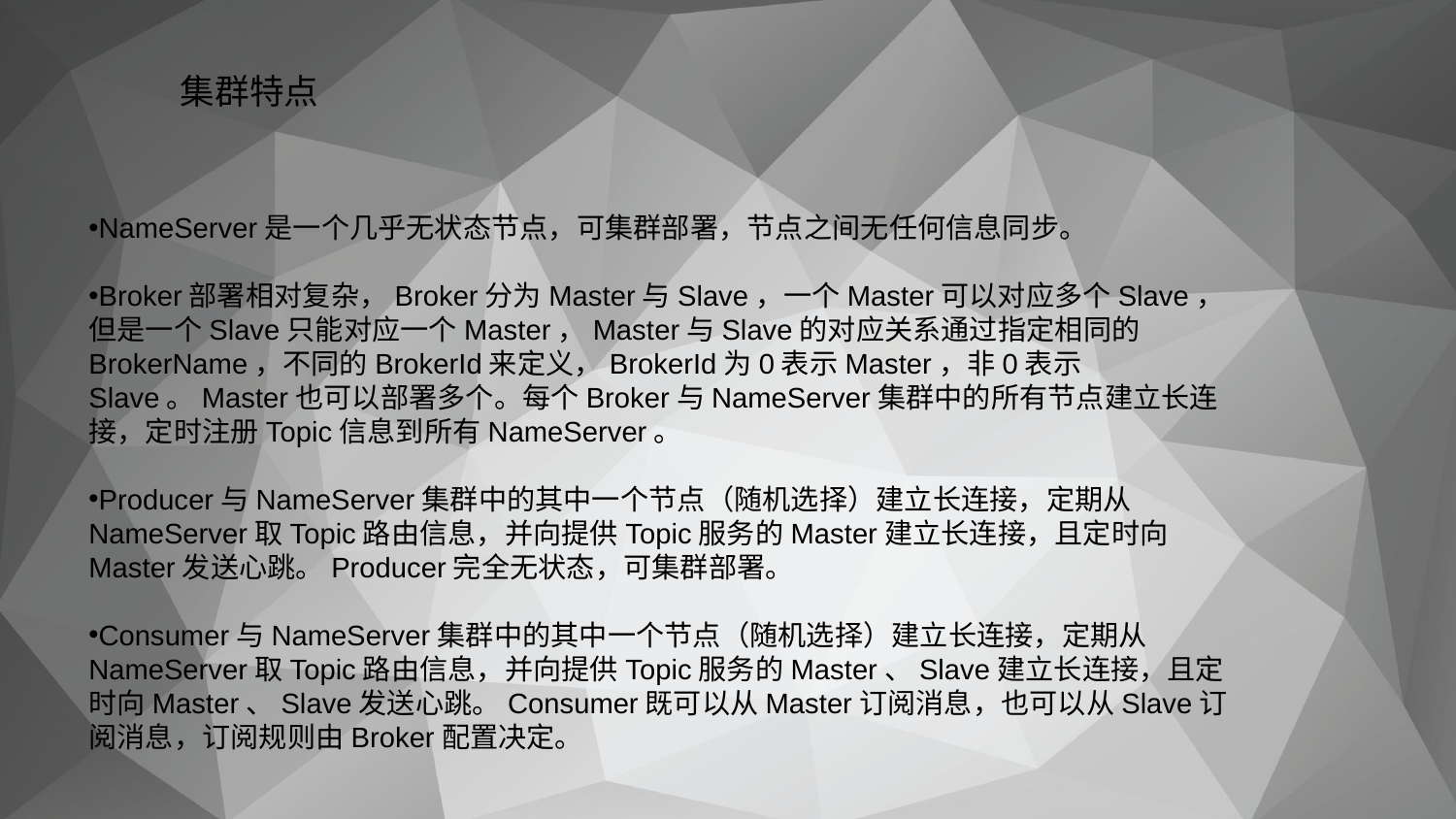

# 集群特点
NameServer是一个几乎无状态节点，可集群部署，节点之间无任何信息同步。

Broker部署相对复杂，Broker分为Master与Slave，一个Master可以对应多个Slave，但是一个Slave只能对应一个Master，Master与Slave的对应关系通过指定相同的BrokerName，不同的BrokerId来定义，BrokerId为0表示Master，非0表示Slave。Master也可以部署多个。每个Broker与NameServer集群中的所有节点建立长连接，定时注册Topic信息到所有NameServer。

Producer与NameServer集群中的其中一个节点（随机选择）建立长连接，定期从NameServer取Topic路由信息，并向提供Topic服务的Master建立长连接，且定时向Master发送心跳。Producer完全无状态，可集群部署。

Consumer与NameServer集群中的其中一个节点（随机选择）建立长连接，定期从NameServer取Topic路由信息，并向提供Topic服务的Master、Slave建立长连接，且定时向Master、Slave发送心跳。Consumer既可以从Master订阅消息，也可以从Slave订阅消息，订阅规则由Broker配置决定。